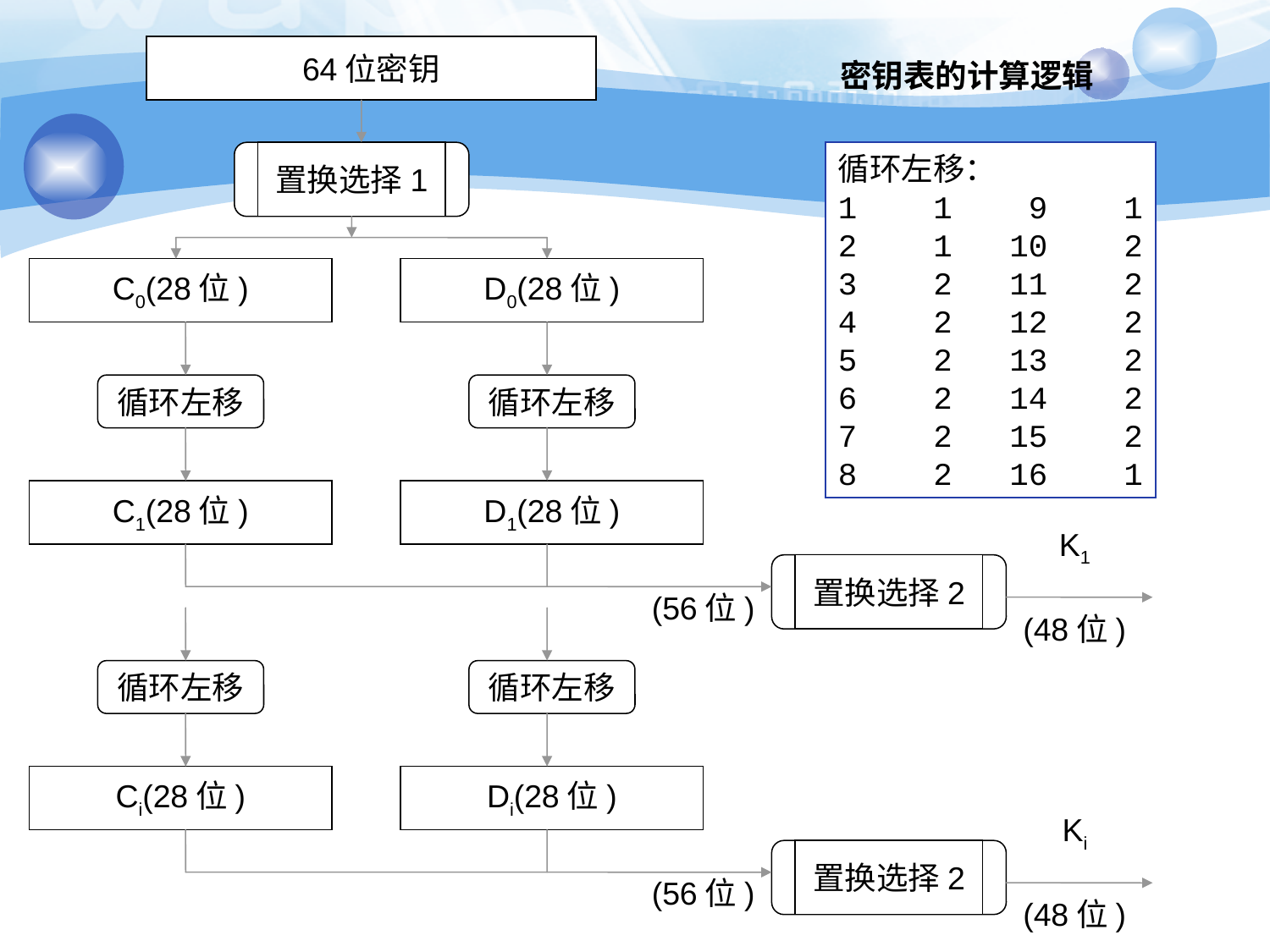

64位密钥
密钥表的计算逻辑

置换选择1
循环左移：
1    1    9    1
2    1   10    2
3    2   11    2
4    2   12    2
5    2   13    2
6    2   14    2
7    2   15    2
8    2   16    1

C0(28位)
D0(28位)

循环左移
循环左移

C1(28位)
D1(28位)
K1

置换选择2
(56位)

(48位)

循环左移
循环左移

Ci(28位)
Di(28位)
Ki

置换选择2
(56位)

(48位)